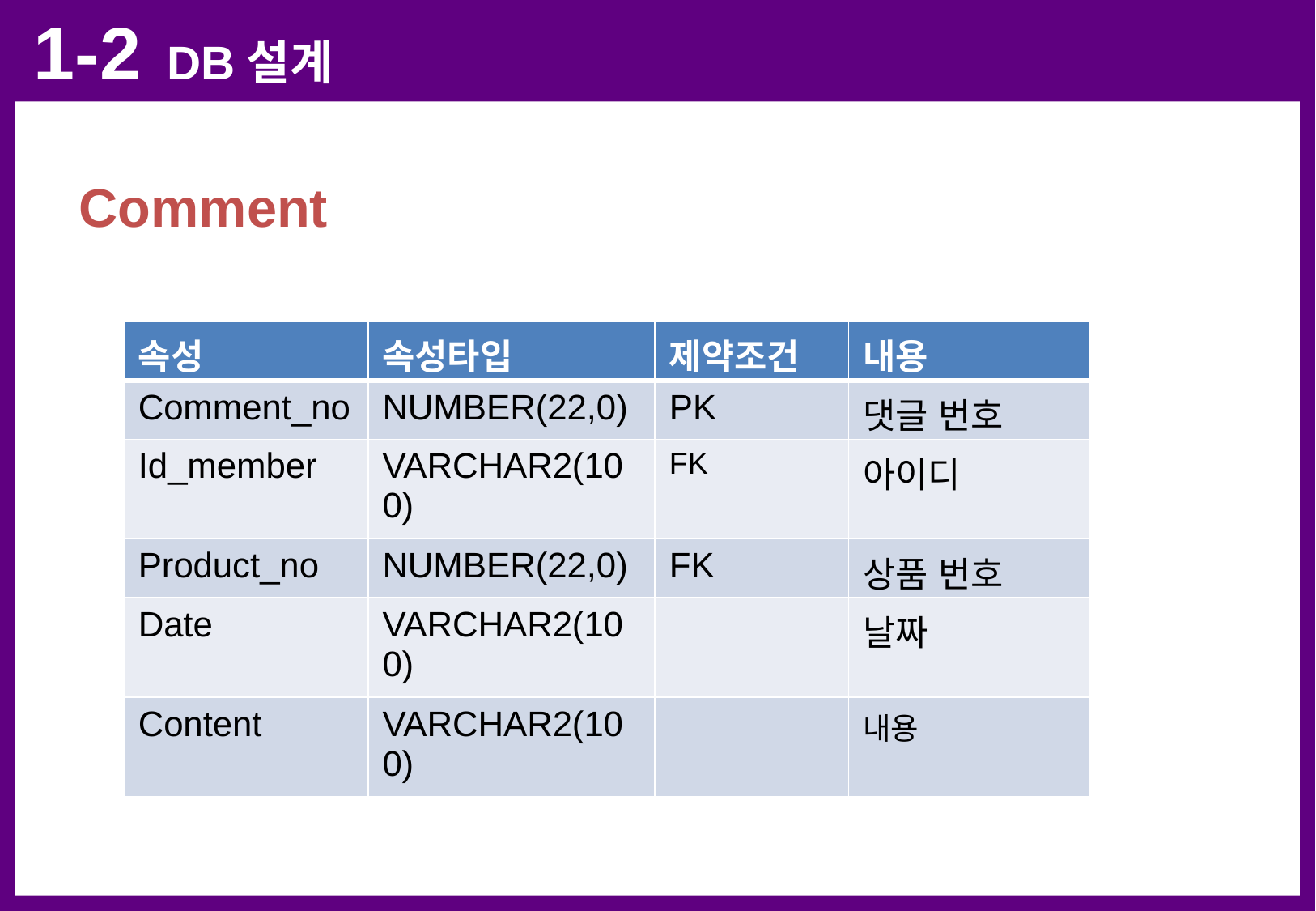

1-2  DB설계

Comment
| 속성 | 속성타입 | 제약조건 | 내용 |
| --- | --- | --- | --- |
| Comment\_no | NUMBER(22,0) | PK | 댓글 번호 |
| Id\_member | VARCHAR2(100) | FK | 아이디 |
| Product\_no | NUMBER(22,0) | FK | 상품 번호 |
| Date | VARCHAR2(100) |  | 날짜 |
| Content | VARCHAR2(100) |  | 내용 |